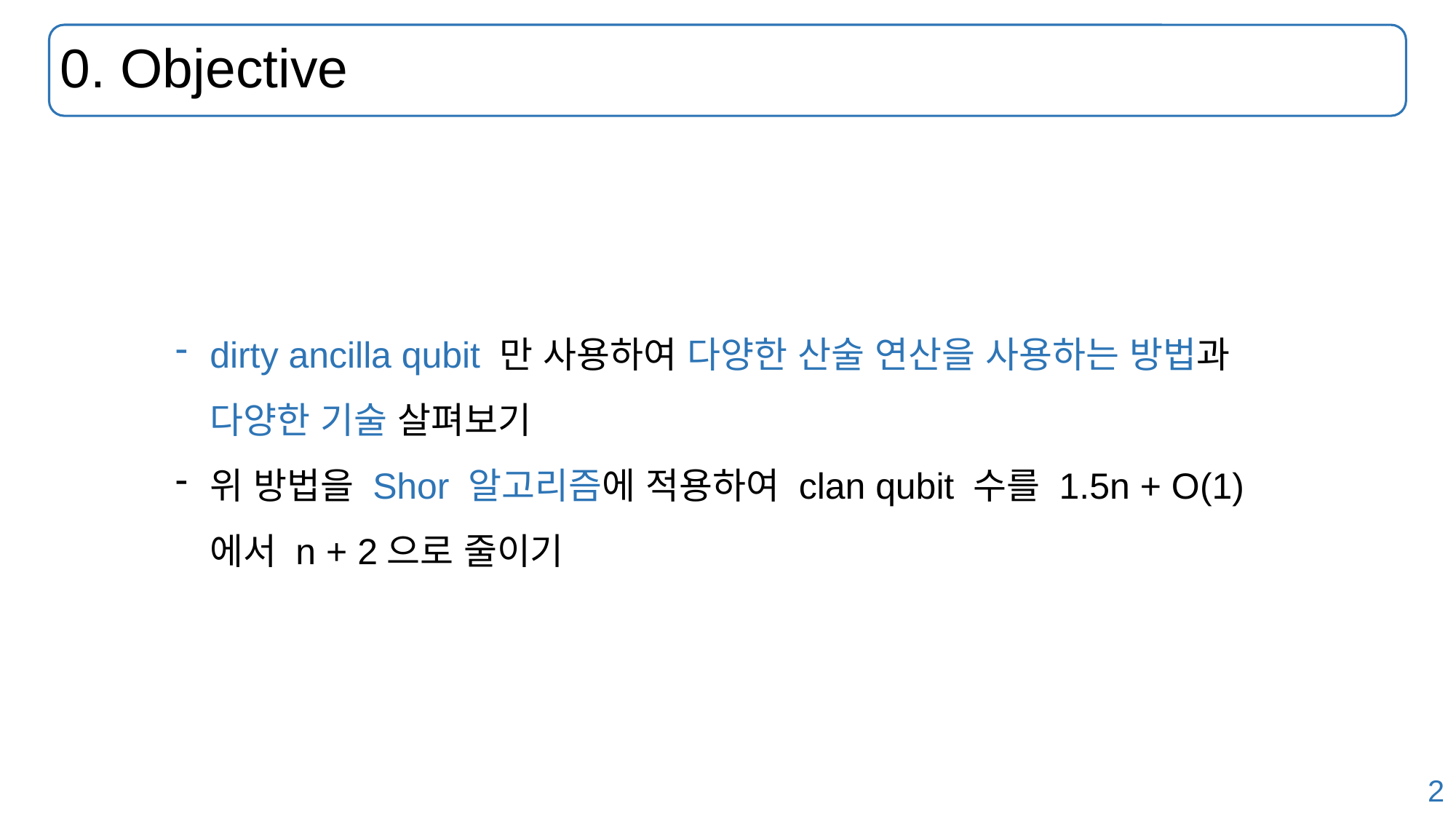

# 0. Objective
dirty ancilla qubit 만 사용하여 다양한 산술 연산을 사용하는 방법과 다양한 기술 살펴보기
위 방법을 Shor 알고리즘에 적용하여 clan qubit 수를 1.5n + O(1)에서 n + 2으로 줄이기